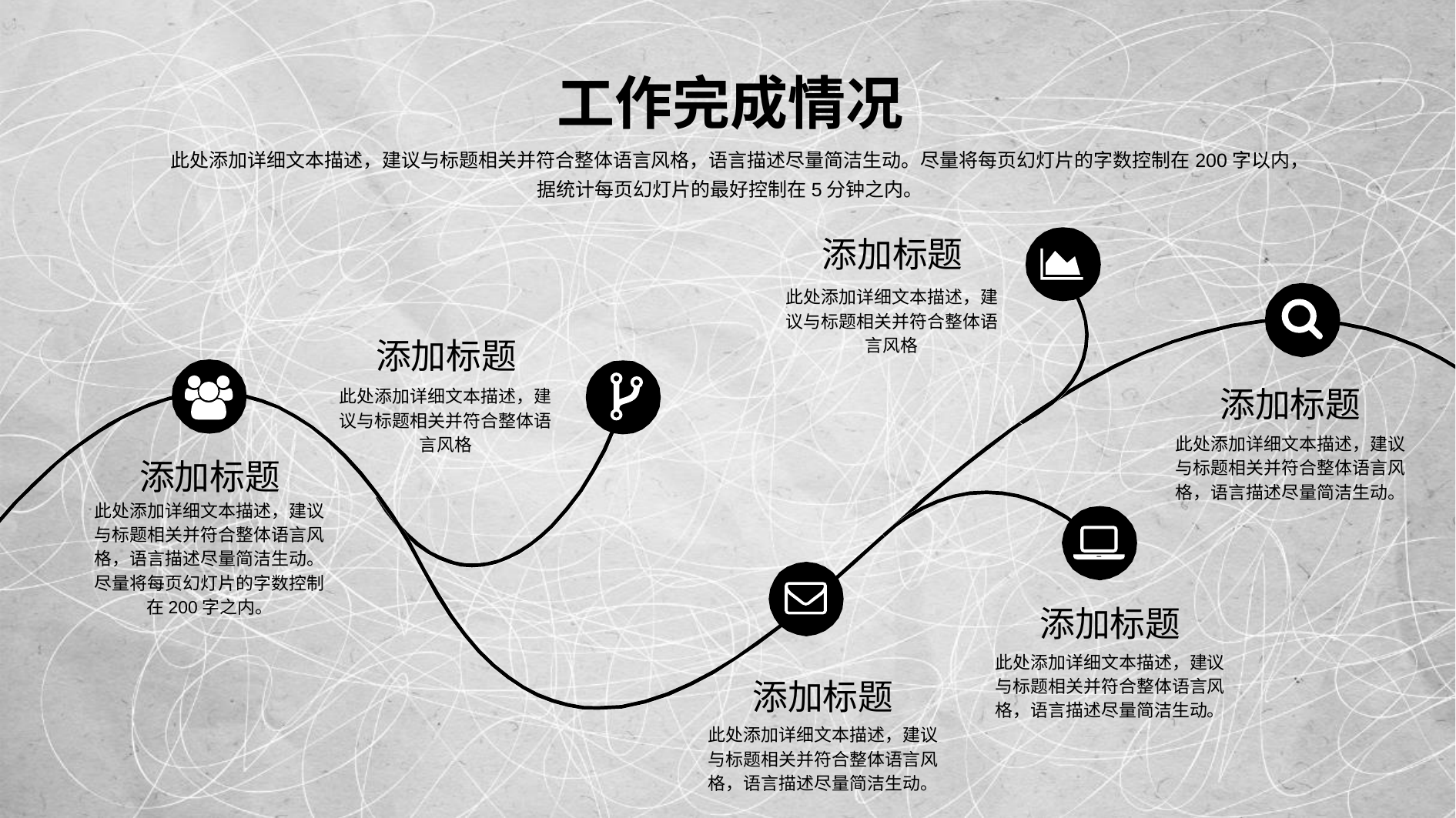

工作完成情况
此处添加详细文本描述，建议与标题相关并符合整体语言风格，语言描述尽量简洁生动。尽量将每页幻灯片的字数控制在200字以内，
据统计每页幻灯片的最好控制在5分钟之内。

添加标题
此处添加详细文本描述，建议与标题相关并符合整体语言风格

添加标题
此处添加详细文本描述，建议与标题相关并符合整体语言风格

添加标题
此处添加详细文本描述，建议与标题相关并符合整体语言风格，语言描述尽量简洁生动。
添加标题
此处添加详细文本描述，建议与标题相关并符合整体语言风格，语言描述尽量简洁生动。尽量将每页幻灯片的字数控制在200字之内。

添加标题
此处添加详细文本描述，建议与标题相关并符合整体语言风格，语言描述尽量简洁生动。
添加标题
此处添加详细文本描述，建议与标题相关并符合整体语言风格，语言描述尽量简洁生动。